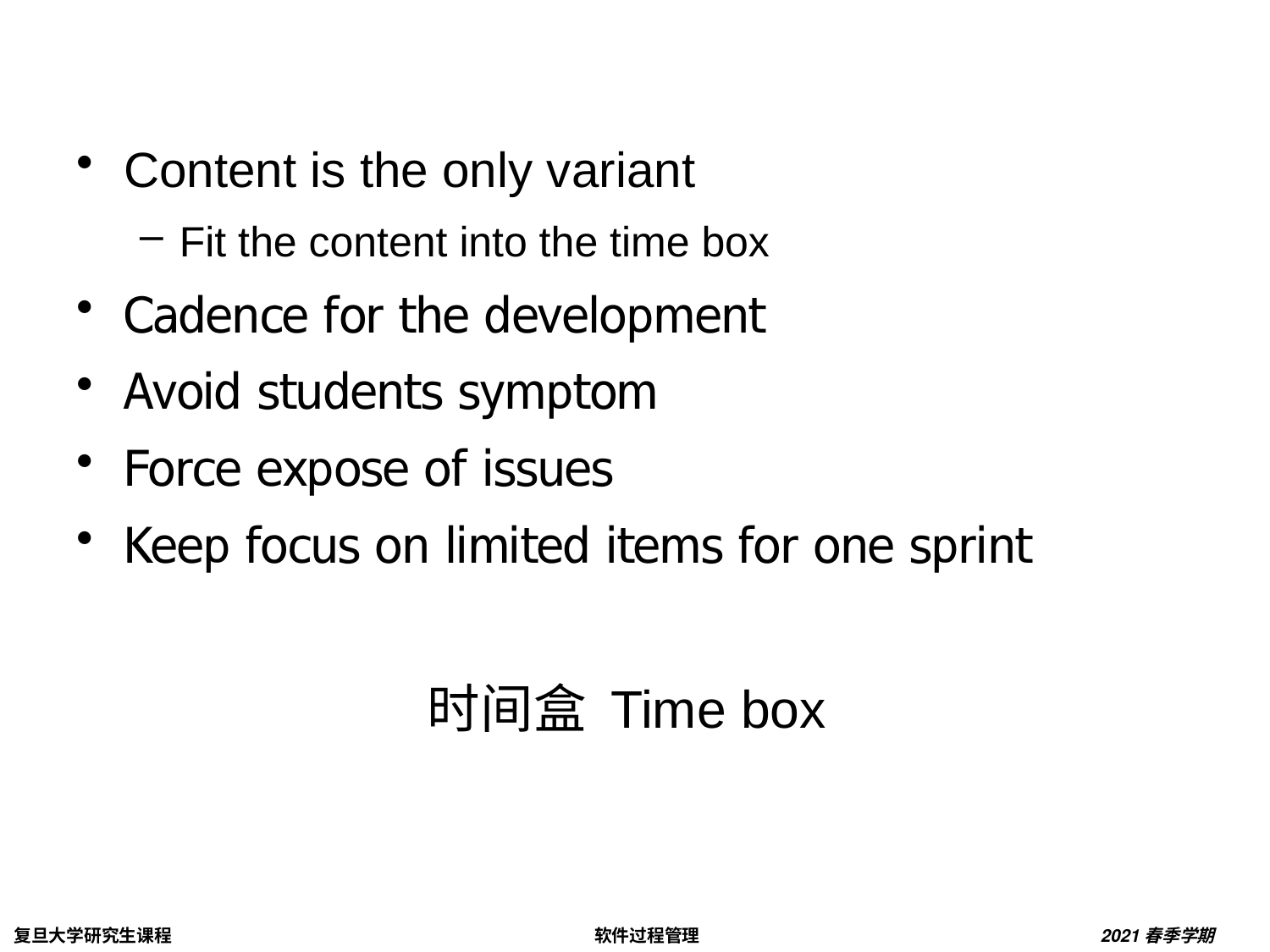

时间盒 Time box
Content is the only variant
Fit the content into the time box
Cadence for the development
Avoid students symptom
Force expose of issues
Keep focus on limited items for one sprint